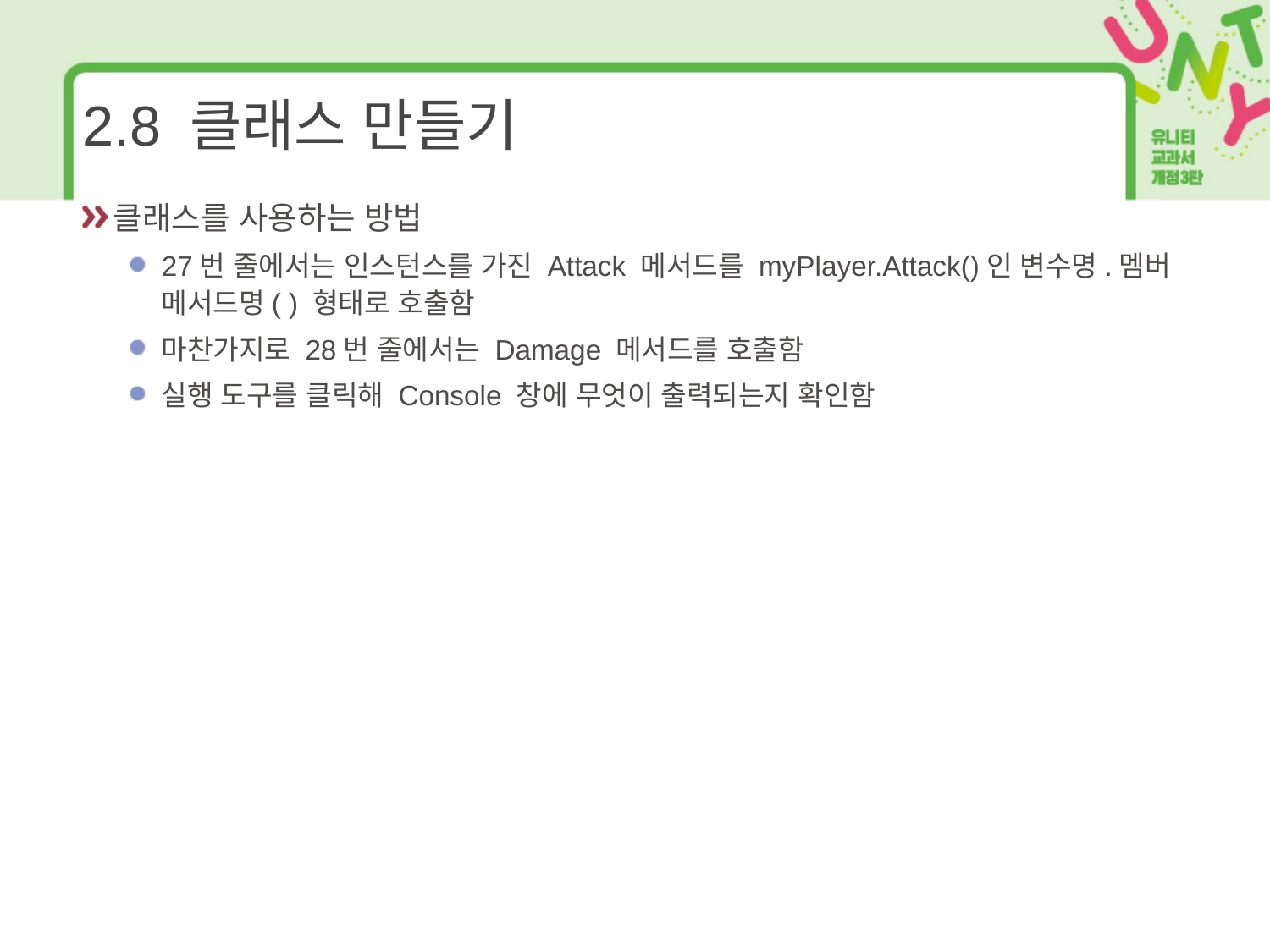

# 2.8 클래스 만들기
클래스를 사용하는 방법
27번 줄에서는 인스턴스를 가진 Attack 메서드를 myPlayer.Attack()인 변수명.멤버 메서드명( ) 형태로 호출함
마찬가지로 28번 줄에서는 Damage 메서드를 호출함
실행 도구를 클릭해 Console 창에 무엇이 출력되는지 확인함